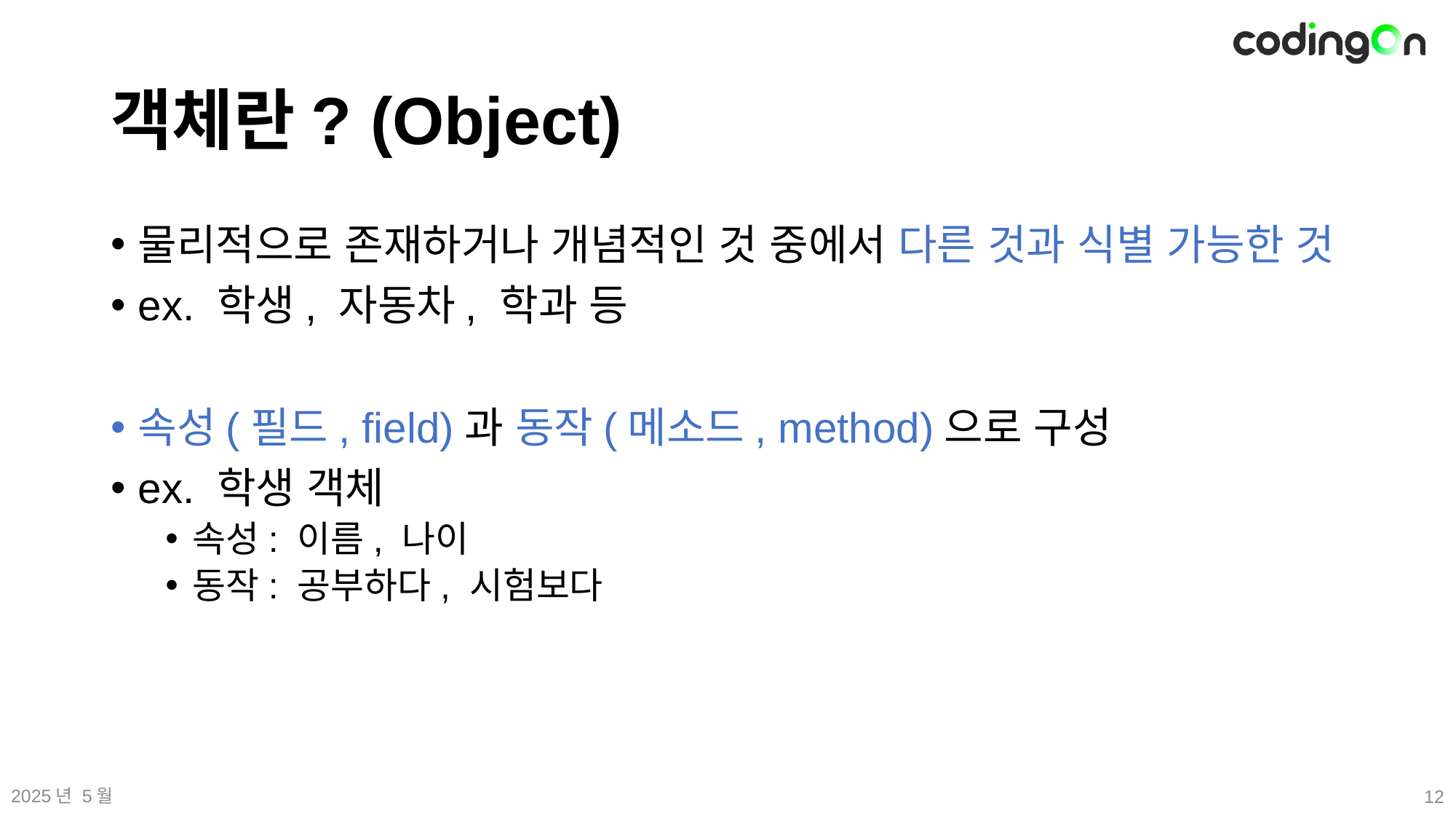

# 객체란? (Object)
물리적으로 존재하거나 개념적인 것 중에서 다른 것과 식별 가능한 것
ex. 학생, 자동차, 학과 등

속성(필드, field)과 동작(메소드, method)으로 구성
ex. 학생 객체
속성: 이름, 나이
동작: 공부하다, 시험보다

2025년 5월
12